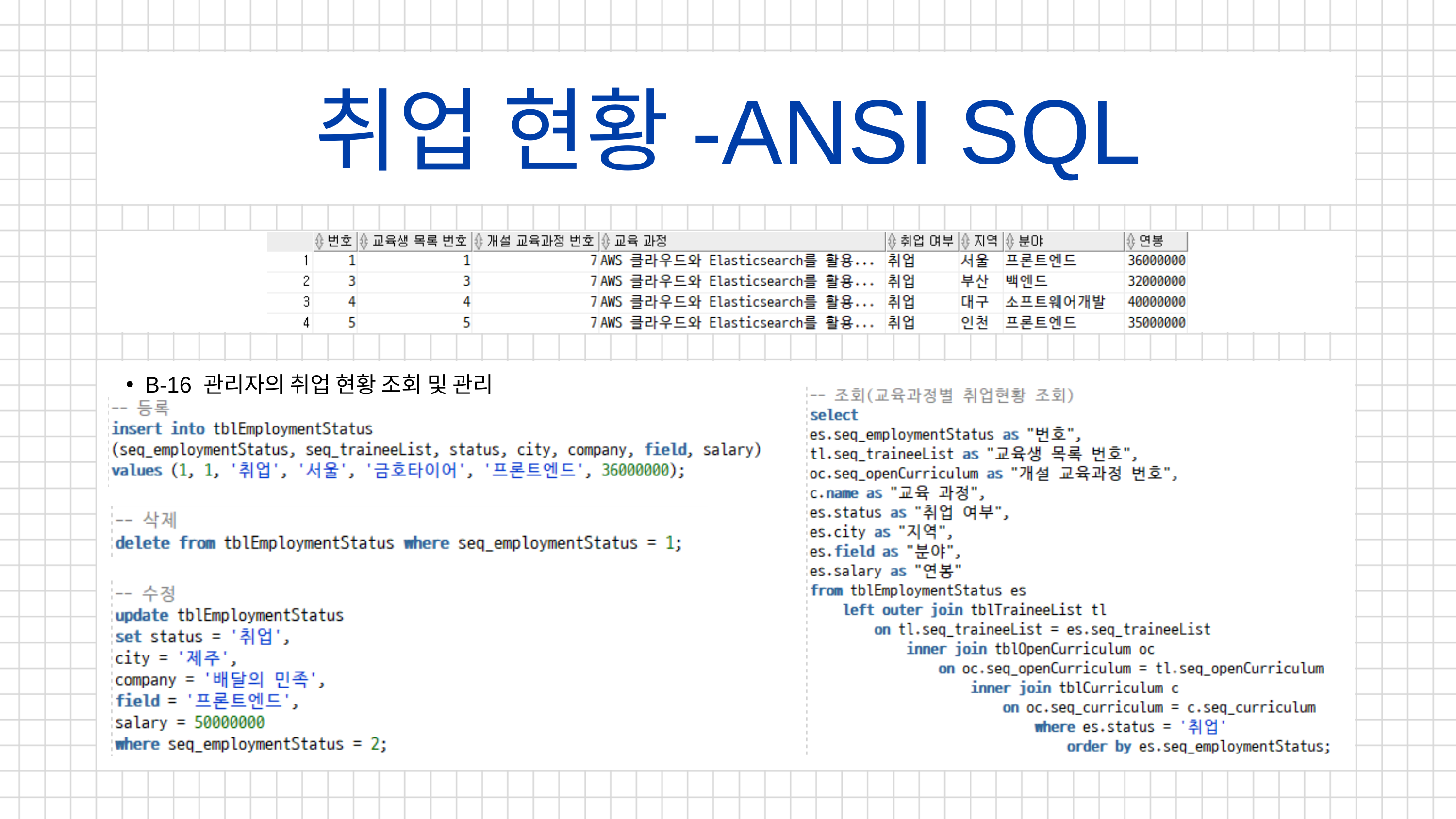

취업 현황-ANSI SQL

B-16 관리자의 취업 현황 조회 및 관리